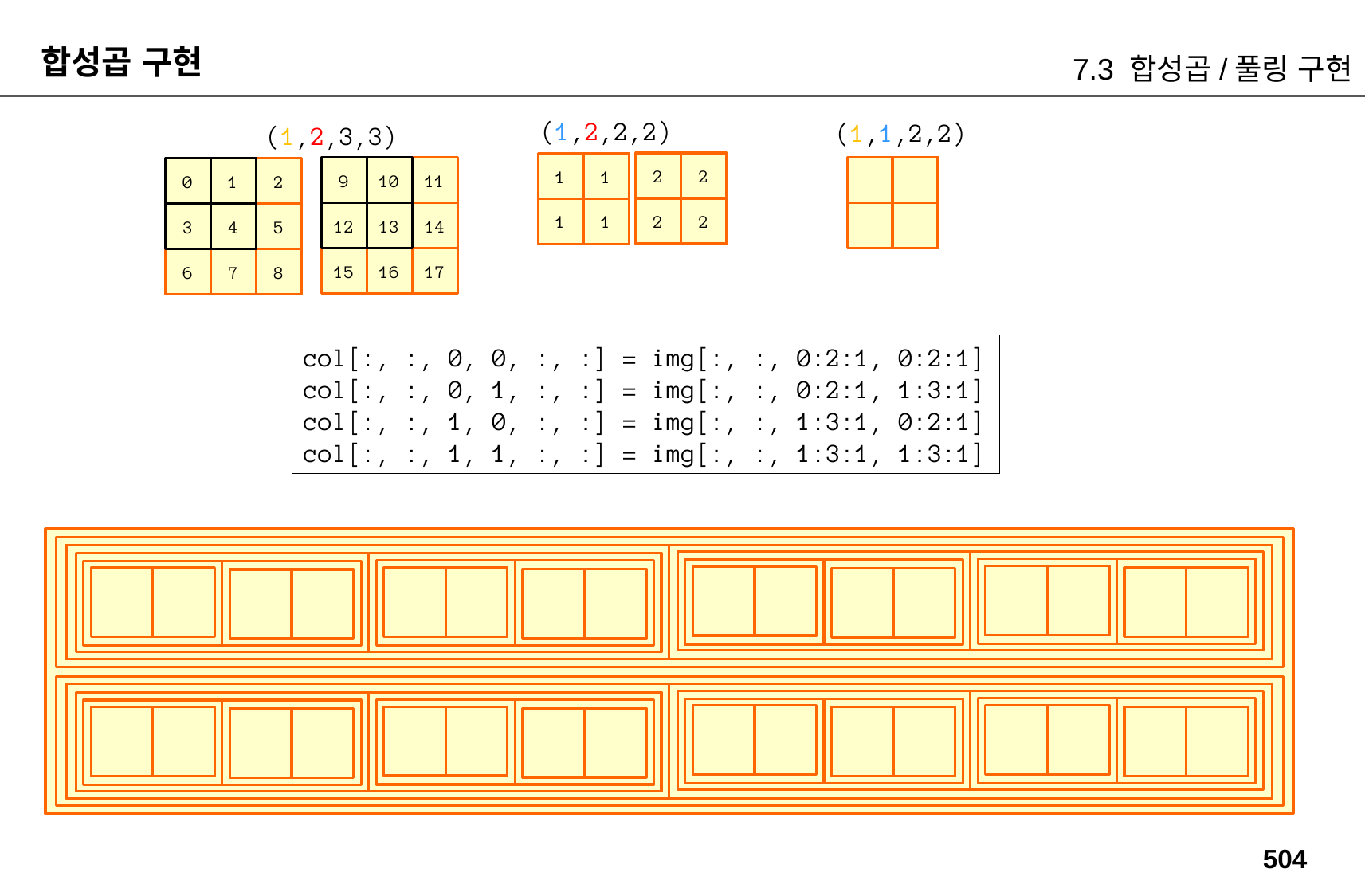

합성곱 구현
7.3 합성곱/풀링 구현
(1,2,2,2)
(1,1,2,2)
(1,2,3,3)
2
2
1
1
9

10
11

0

1
2
2
2
1
1
12
13
14

3
4
5
15
16
17
6
7
8
col[:, :, 0, 0, :, :] = img[:, :, 0:2:1, 0:2:1]
col[:, :, 0, 1, :, :] = img[:, :, 0:2:1, 1:3:1]
col[:, :, 1, 0, :, :] = img[:, :, 1:3:1, 0:2:1]
col[:, :, 1, 1, :, :] = img[:, :, 1:3:1, 1:3:1]